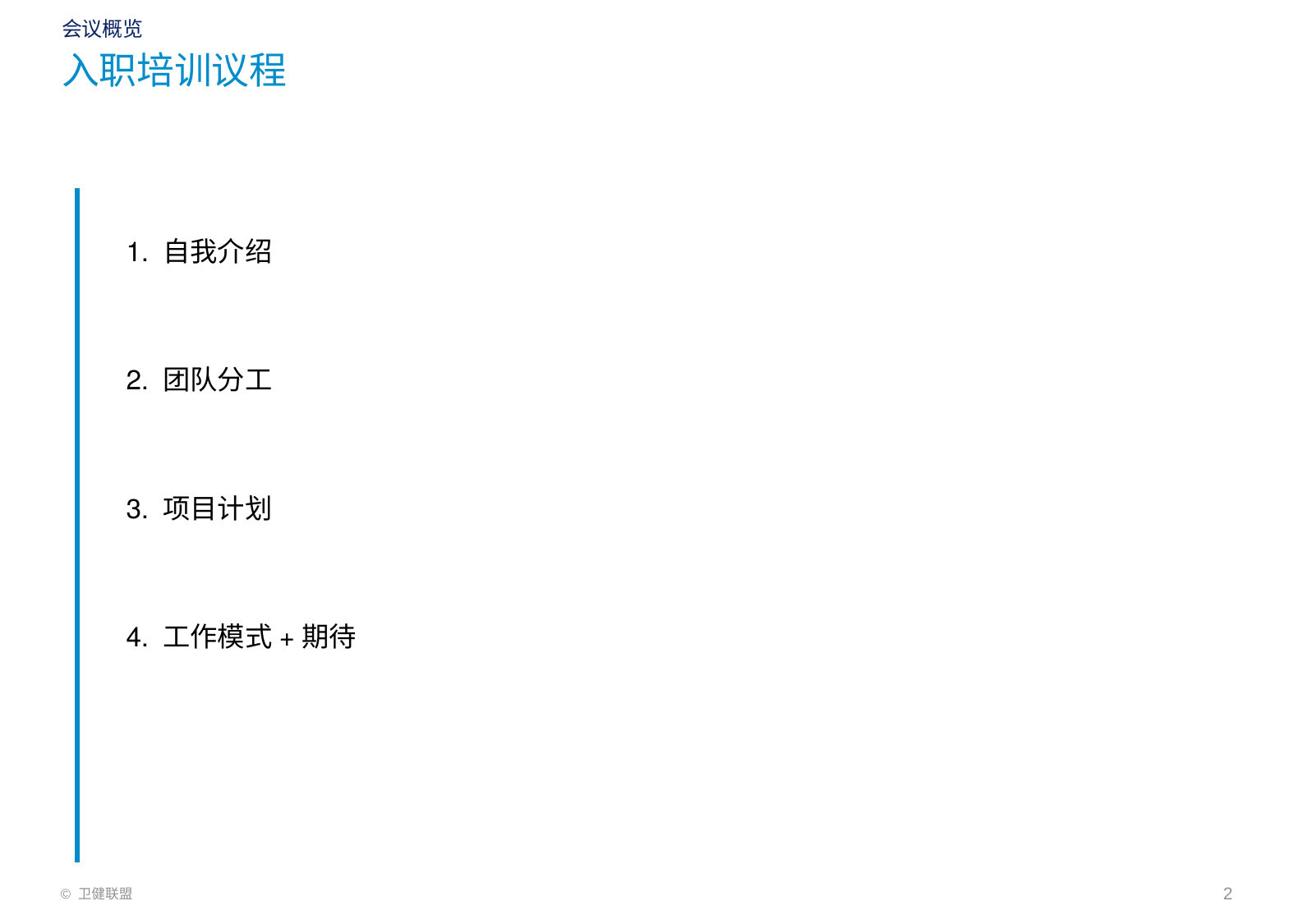

会议概览
# 入职培训议程

1. 自我介绍

2. 团队分工

3. 项目计划

4. 工作模式+期待
2